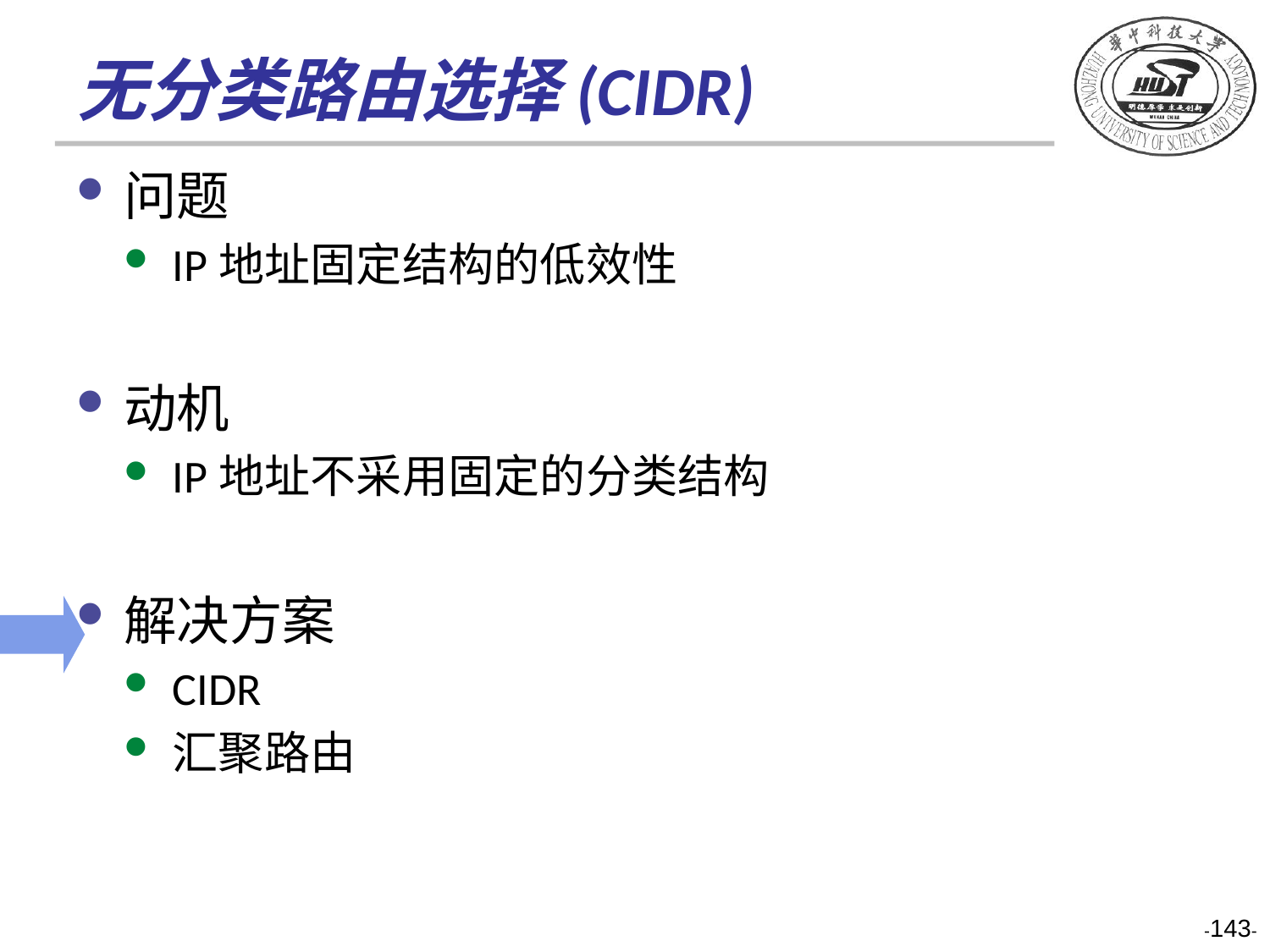

# 无分类路由选择(CIDR)
问题
IP地址固定结构的低效性

动机
IP地址不采用固定的分类结构

解决方案
CIDR
汇聚路由

-143-